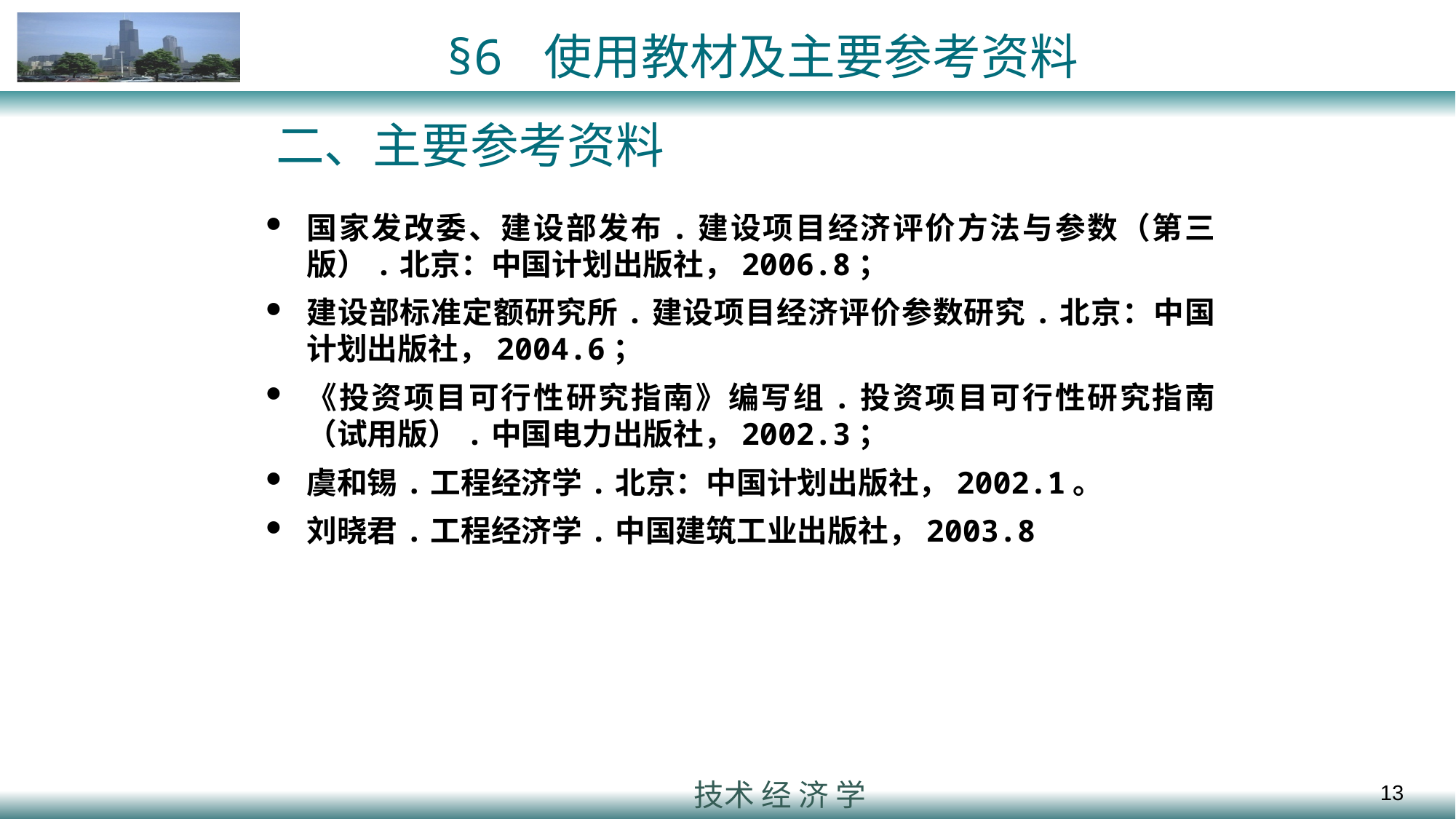

# §6 使用教材及主要参考资料
二、主要参考资料
国家发改委、建设部发布.建设项目经济评价方法与参数（第三版）.北京：中国计划出版社，2006.8；
建设部标准定额研究所.建设项目经济评价参数研究.北京：中国计划出版社，2004.6；
《投资项目可行性研究指南》编写组.投资项目可行性研究指南（试用版）.中国电力出版社，2002.3；
虞和锡.工程经济学.北京：中国计划出版社，2002.1。
刘晓君.工程经济学.中国建筑工业出版社，2003.8